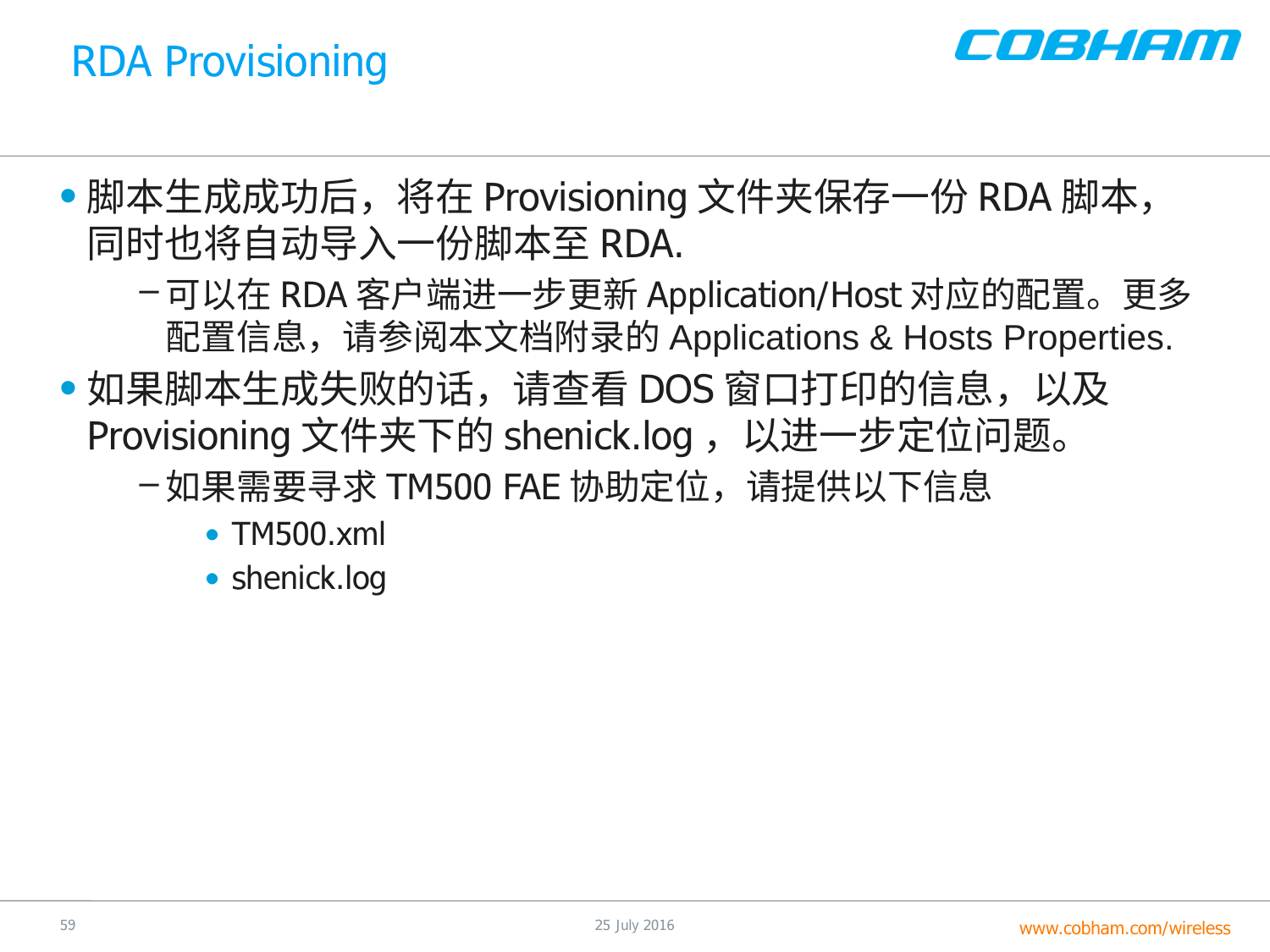

# RDA Provisioning

脚本生成成功后，将在Provisioning文件夹保存一份RDA脚本，同时也将自动导入一份脚本至RDA.
可以在RDA客户端进一步更新Application/Host对应的配置。更多配置信息，请参阅本文档附录的Applications & Hosts Properties.
如果脚本生成失败的话，请查看DOS窗口打印的信息，以及Provisioning文件夹下的shenick.log，以进一步定位问题。
如果需要寻求TM500 FAE协助定位，请提供以下信息
TM500.xml
shenick.log
59
25 July 2016